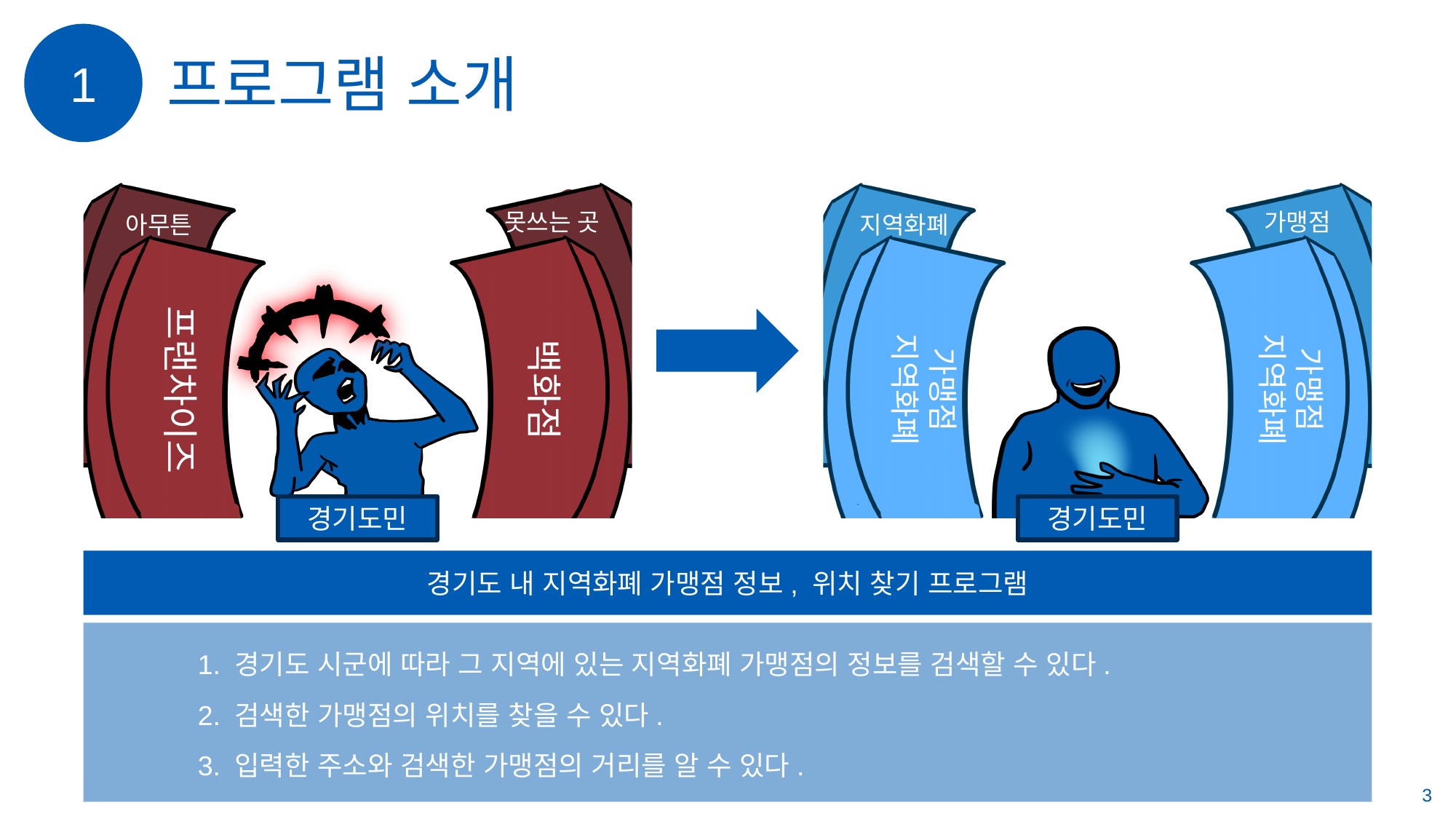

1
프로그램 소개

못쓰는 곳
가맹점
아무튼
지역화폐
프랜차이즈
백화점
지역화폐
가맹점
지역화폐
가맹점

경기도민
경기도민
경기도 내 지역화폐 가맹점 정보, 위치 찾기 프로그램

1. 경기도 시군에 따라 그 지역에 있는 지역화폐 가맹점의 정보를 검색할 수 있다.
2. 검색한 가맹점의 위치를 찾을 수 있다.
3. 입력한 주소와 검색한 가맹점의 거리를 알 수 있다.
3